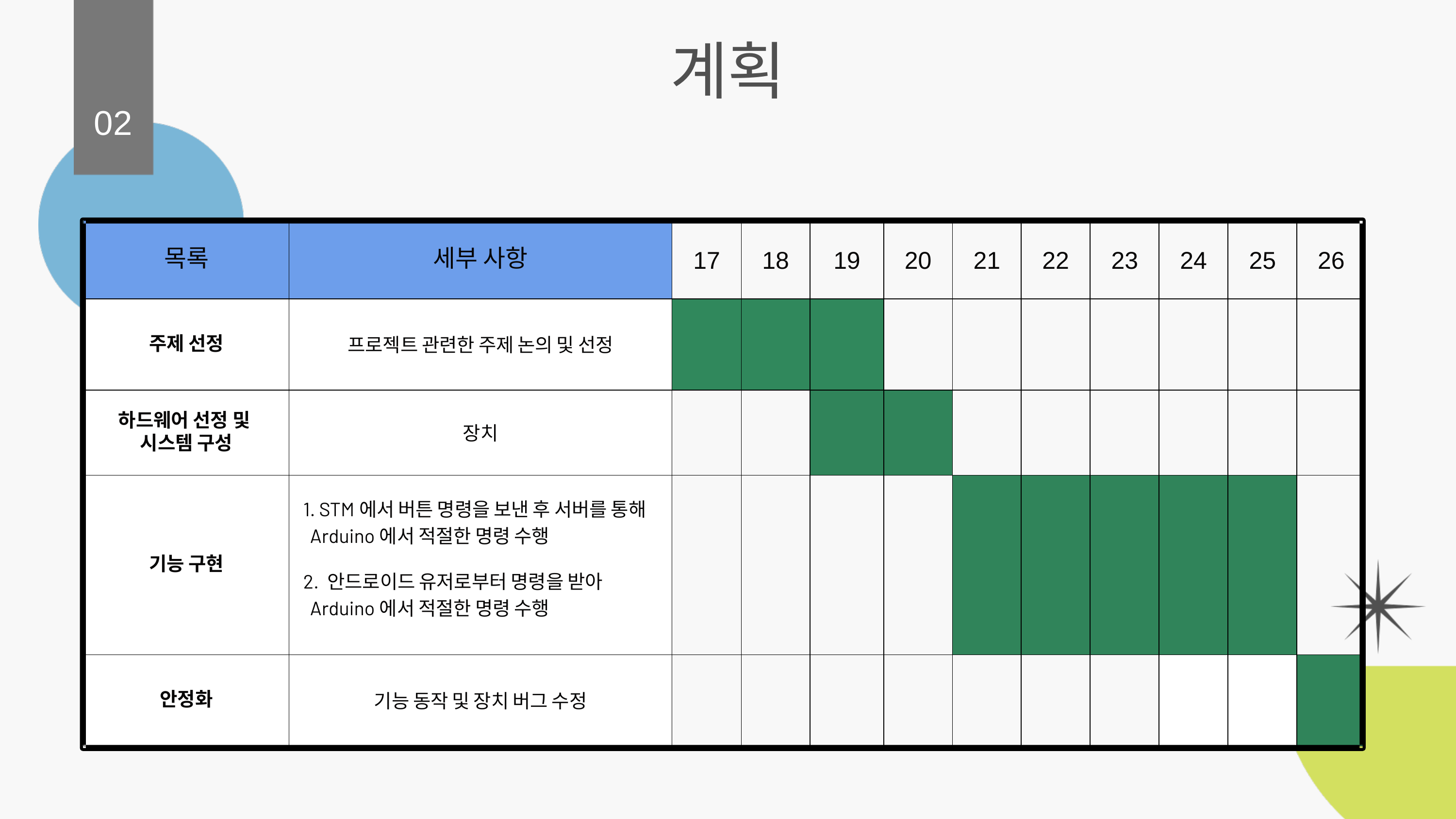

계획
02

| 목록 | 세부 사항 | 17 | 18 | 19 | 20 | 21 | 22 | 23 | 24 | 25 | 26 |
| --- | --- | --- | --- | --- | --- | --- | --- | --- | --- | --- | --- |
| 주제 선정 | 프로젝트 관련한 주제 논의 및 선정 |  |  |  |  |  |  |  |  |  |  |
| 하드웨어 선정 및 시스템 구성 | 장치 |  |  |  |  |  |  |  |  |  |  |
| 기능 구현 | STM에서 버튼 명령을 보낸 후 서버를 통해 Arduino에서 적절한 명령 수행 안드로이드 유저로부터 명령을 받아 Arduino에서 적절한 명령 수행 |  |  |  |  |  |  |  |  |  |  |
| 안정화 | 기능 동작 및 장치 버그 수정 |  |  |  |  |  |  |  |  |  |  |